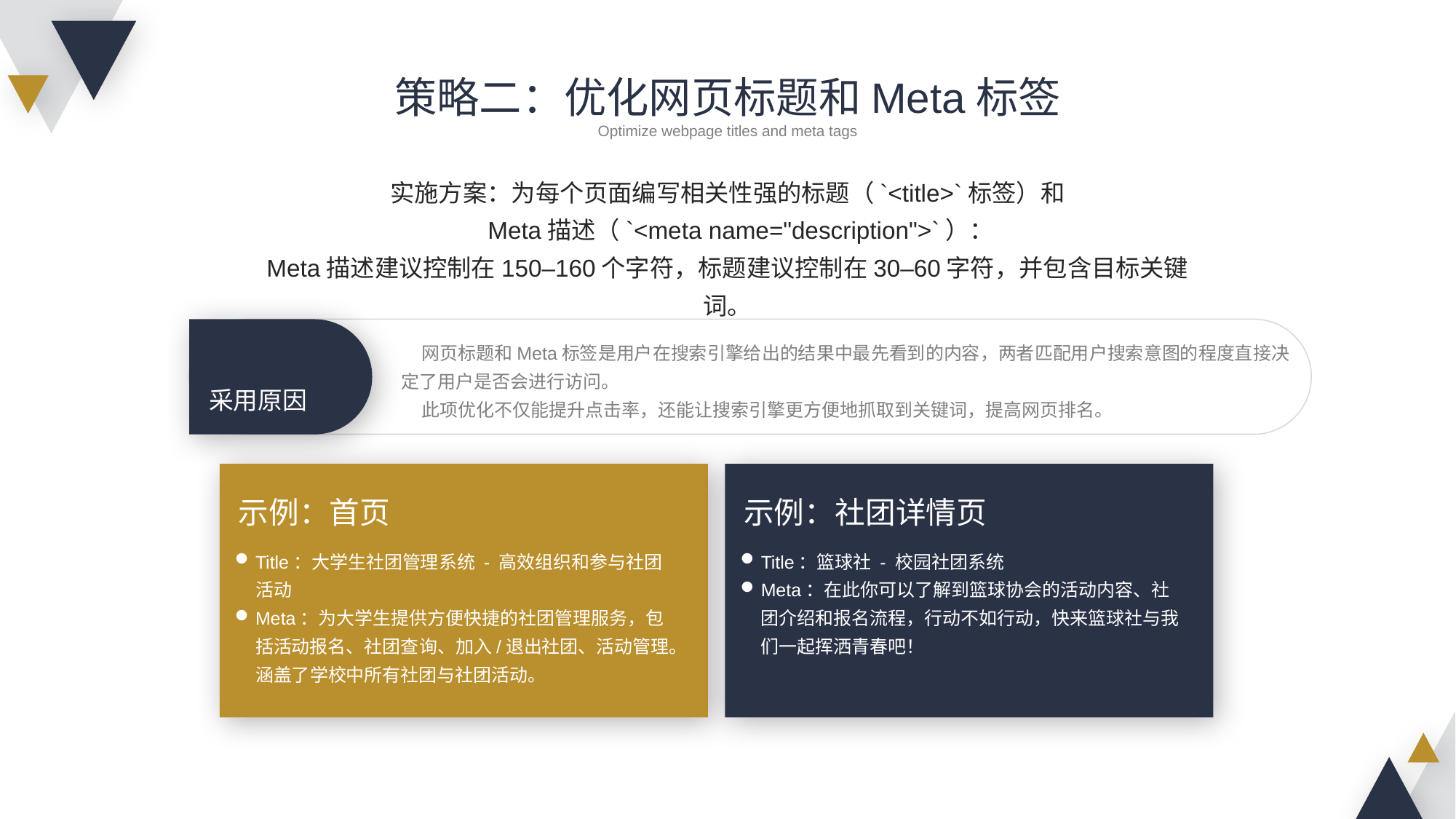

策略二：优化网页标题和Meta标签
Optimize webpage titles and meta tags
实施方案：为每个页面编写相关性强的标题（`<title>`标签）和
    Meta描述（`<meta name="description">`）：
Meta描述建议控制在150–160个字符，标题建议控制在30–60字符，并包含目标关键词。

    网页标题和Meta标签是用户在搜索引擎给出的结果中最先看到的内容，两者匹配用户搜索意图的程度直接决定了用户是否会进行访问。
    此项优化不仅能提升点击率，还能让搜索引擎更方便地抓取到关键词，提高网页排名。

采用原因

示例：首页
示例：社团详情页
Title：大学生社团管理系统 - 高效组织和参与社团活动
Meta：为大学生提供方便快捷的社团管理服务，包括活动报名、社团查询、加入/退出社团、活动管理。涵盖了学校中所有社团与社团活动。
Title：篮球社 - 校园社团系统
Meta：在此你可以了解到篮球协会的活动内容、社团介绍和报名流程，行动不如行动，快来篮球社与我们一起挥洒青春吧！